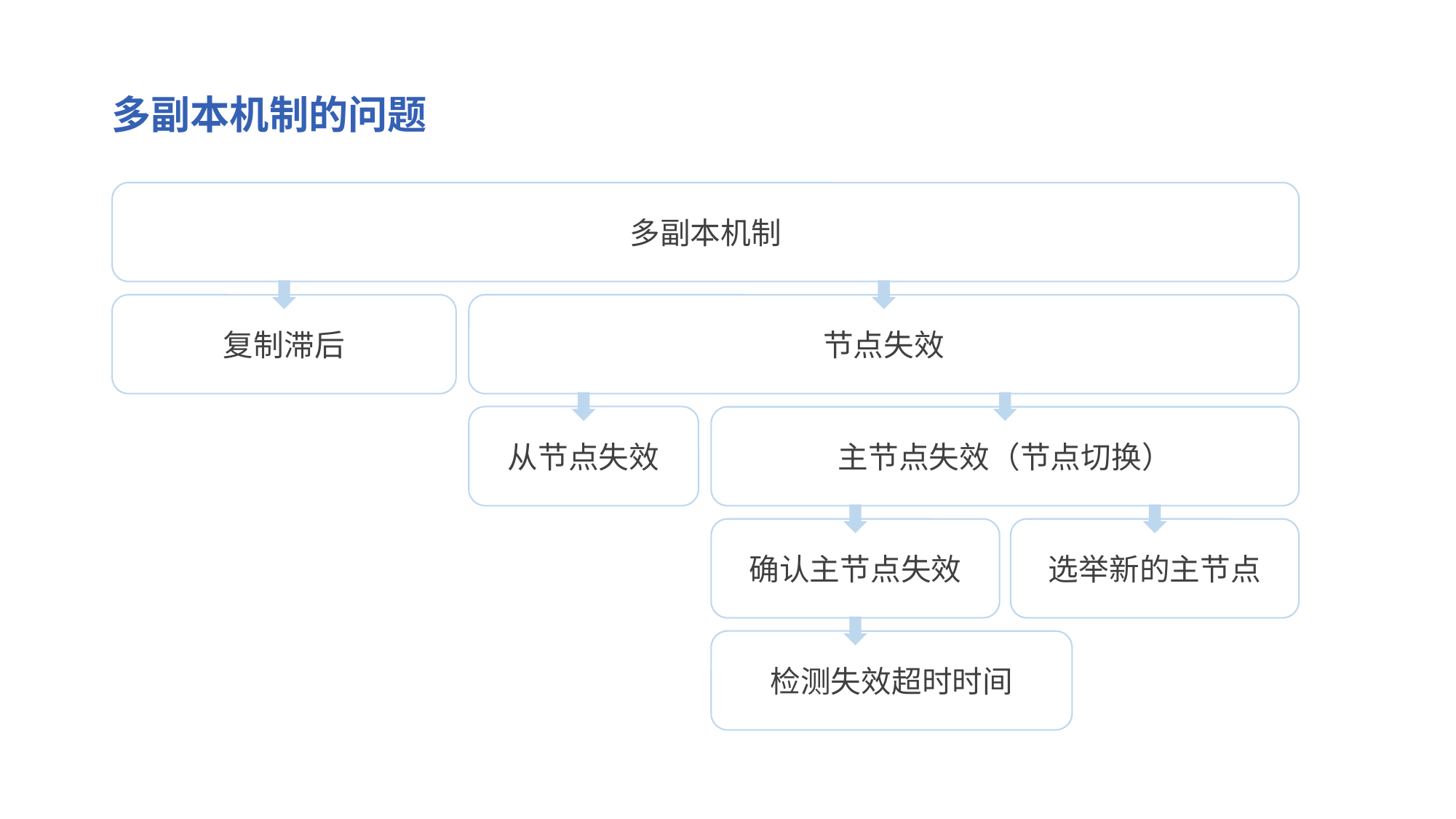

多副本机制的问题
多副本机制

复制滞后
节点失效

从节点失效
主节点失效（节点切换）

确认主节点失效
选举新的主节点

检测失效超时时间